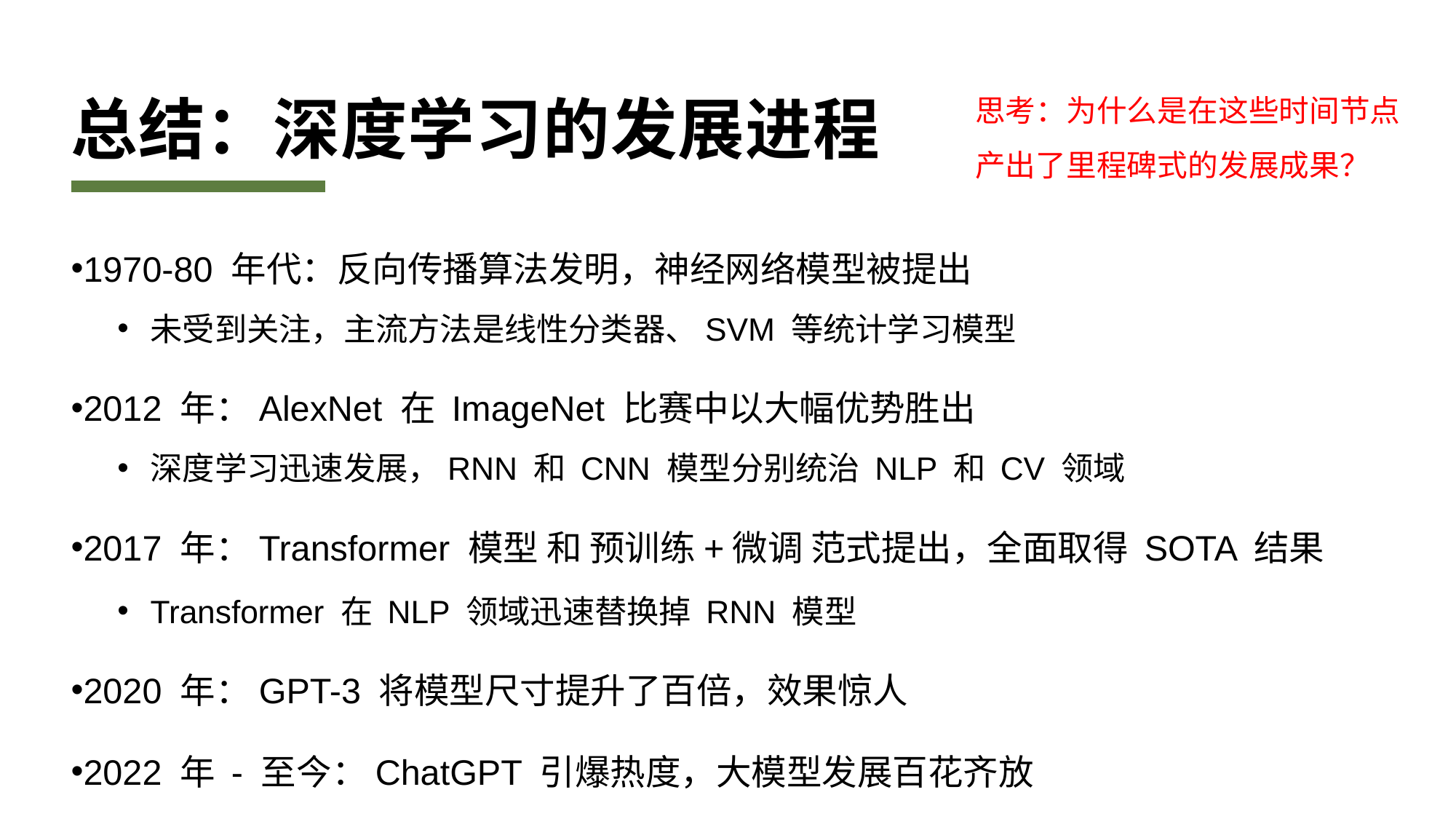

# 总结：深度学习的发展进程
思考：为什么是在这些时间节点产出了里程碑式的发展成果？
1970-80 年代：反向传播算法发明，神经网络模型被提出
未受到关注，主流方法是线性分类器、SVM 等统计学习模型
2012 年：AlexNet 在 ImageNet 比赛中以大幅优势胜出
深度学习迅速发展，RNN 和 CNN 模型分别统治 NLP 和 CV 领域
2017 年：Transformer 模型 和 预训练+微调 范式提出，全面取得 SOTA 结果
Transformer 在 NLP 领域迅速替换掉 RNN 模型
2020 年：GPT-3 将模型尺寸提升了百倍，效果惊人
2022 年 - 至今：ChatGPT 引爆热度，大模型发展百花齐放